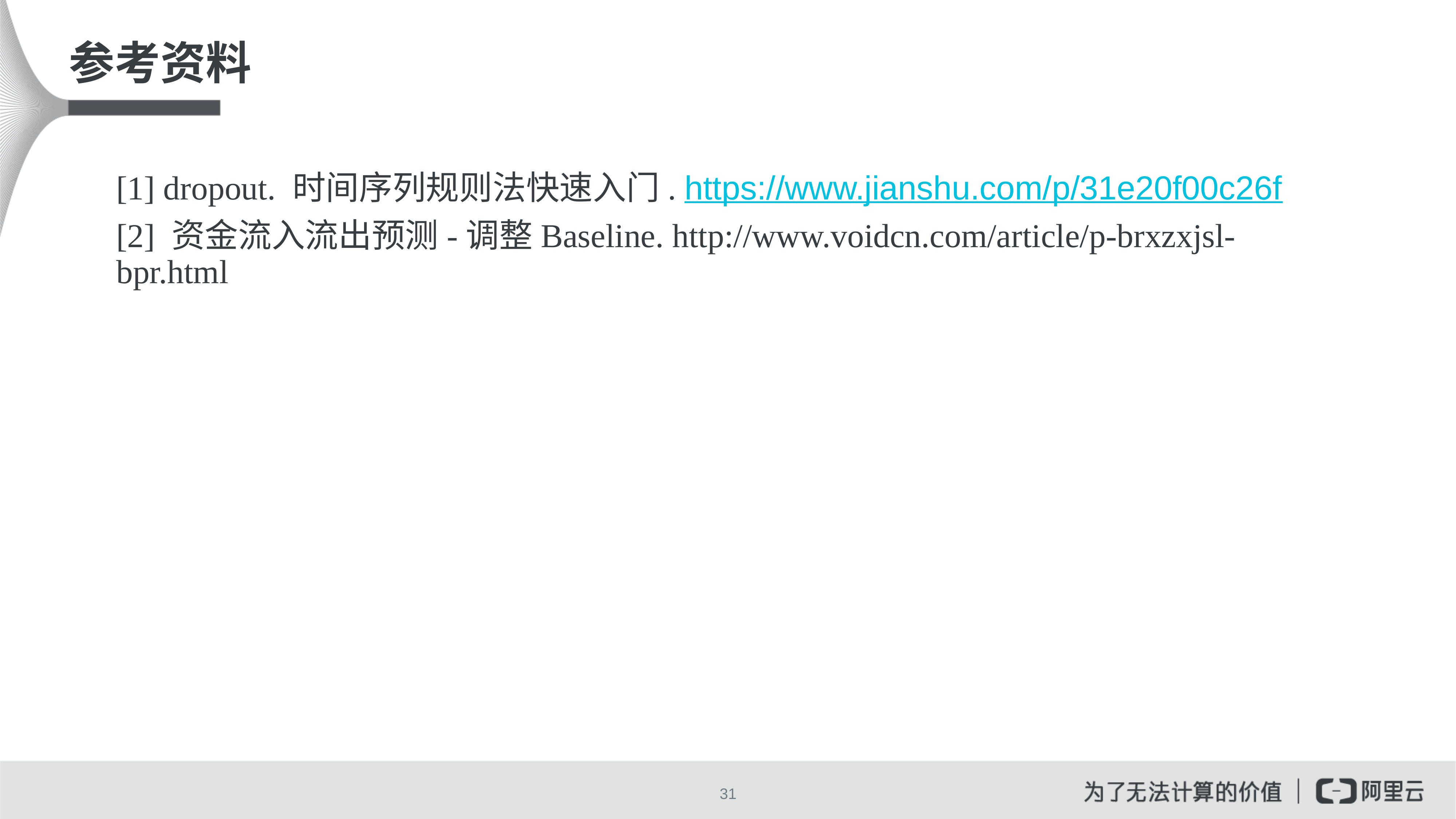

# 参考资料
[1] dropout. 时间序列规则法快速入门. https://www.jianshu.com/p/31e20f00c26f
[2] 资金流入流出预测-调整Baseline. http://www.voidcn.com/article/p-brxzxjsl-bpr.html